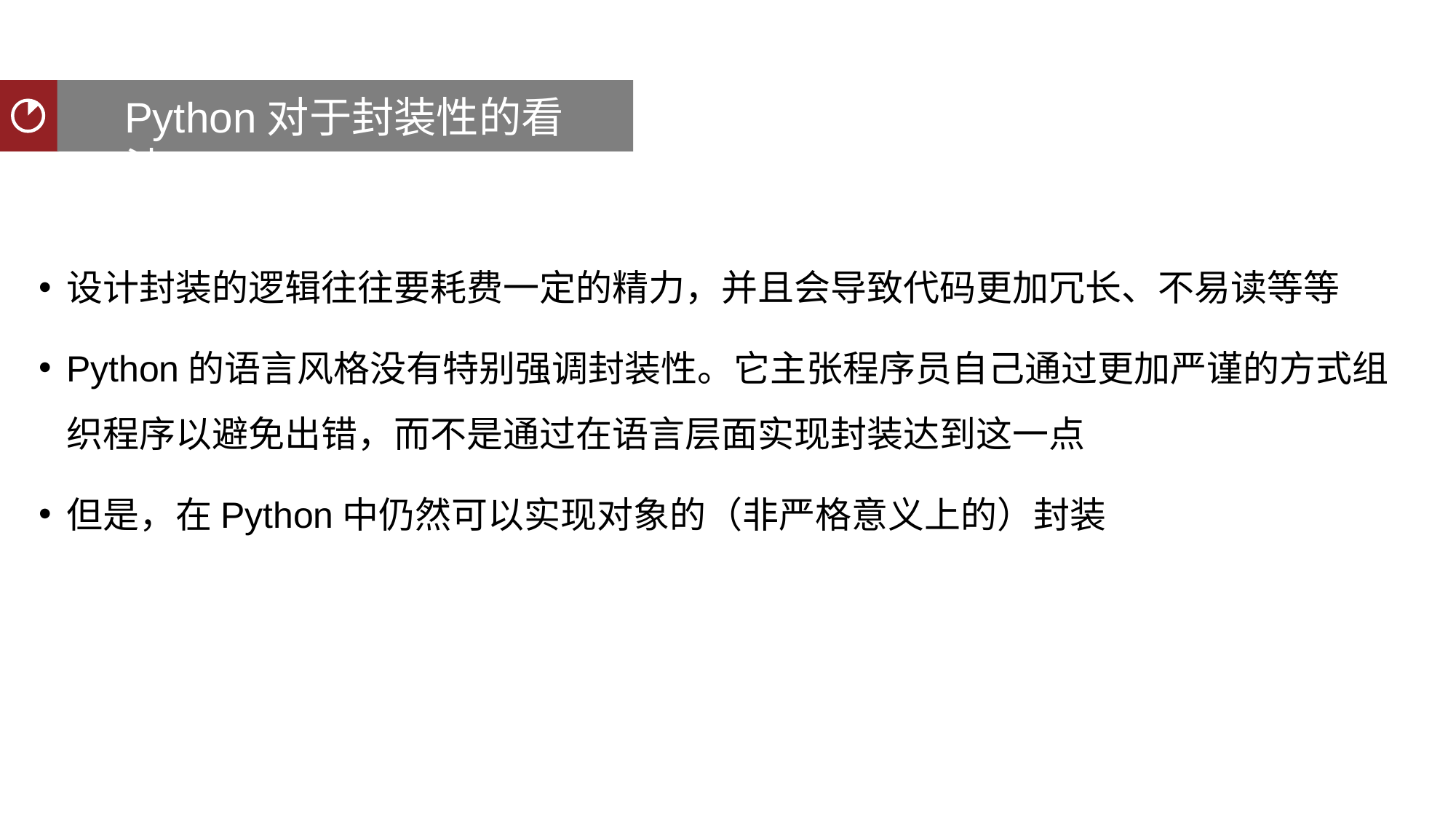

Python对于封装性的看法

设计封装的逻辑往往要耗费一定的精力，并且会导致代码更加冗长、不易读等等
Python的语言风格没有特别强调封装性。它主张程序员自己通过更加严谨的方式组织程序以避免出错，而不是通过在语言层面实现封装达到这一点
但是，在Python中仍然可以实现对象的（非严格意义上的）封装